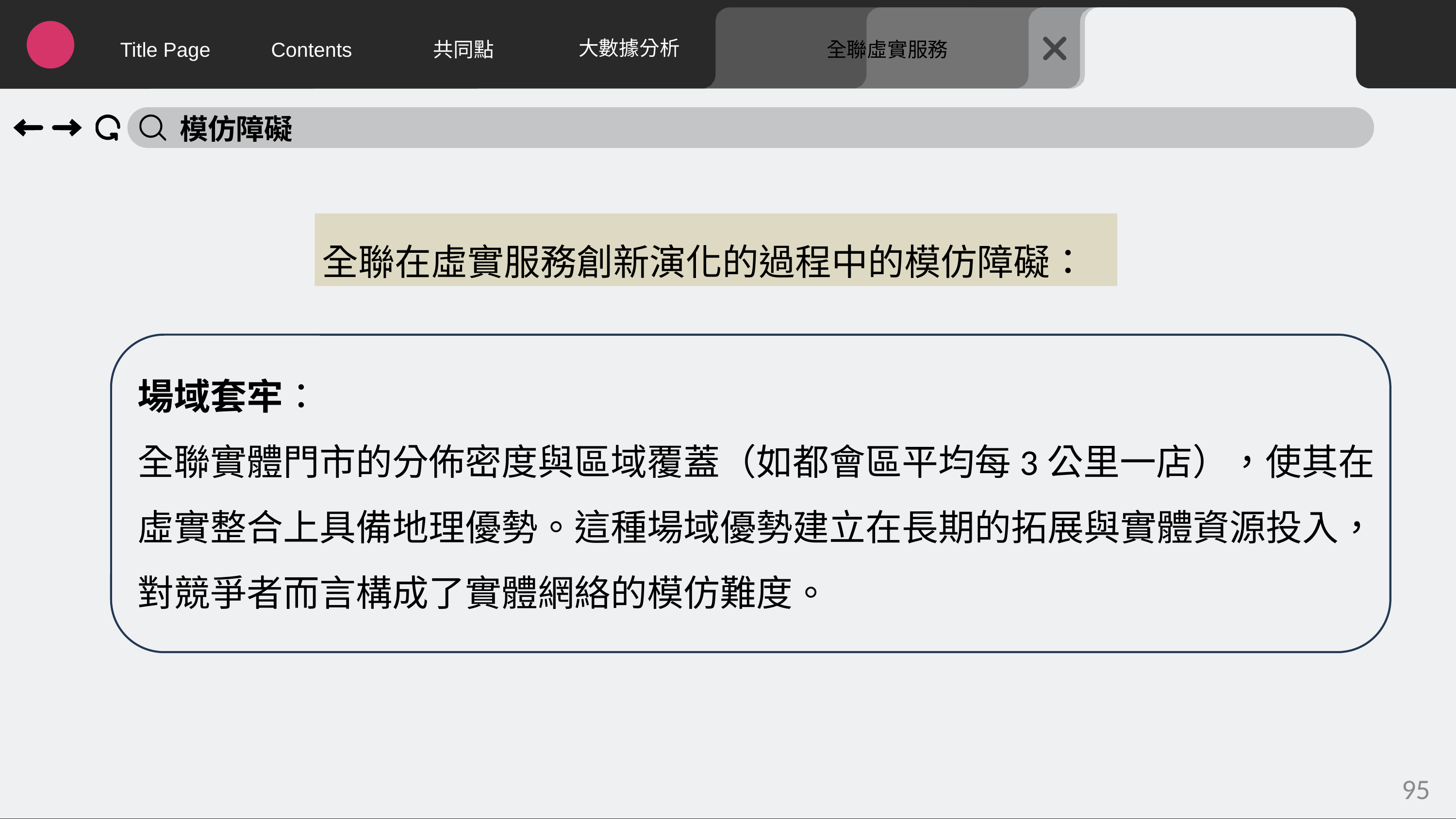

大數據分析
Title Page
Contents
共同點
全聯虛實服務

模仿障礙

全聯在虛實服務創新演化的過程中的模仿障礙：

場域套牢：
全聯實體門市的分佈密度與區域覆蓋（如都會區平均每3公里一店），使其在虛實整合上具備地理優勢。這種場域優勢建立在長期的拓展與實體資源投入，對競爭者而言構成了實體網絡的模仿難度。
95